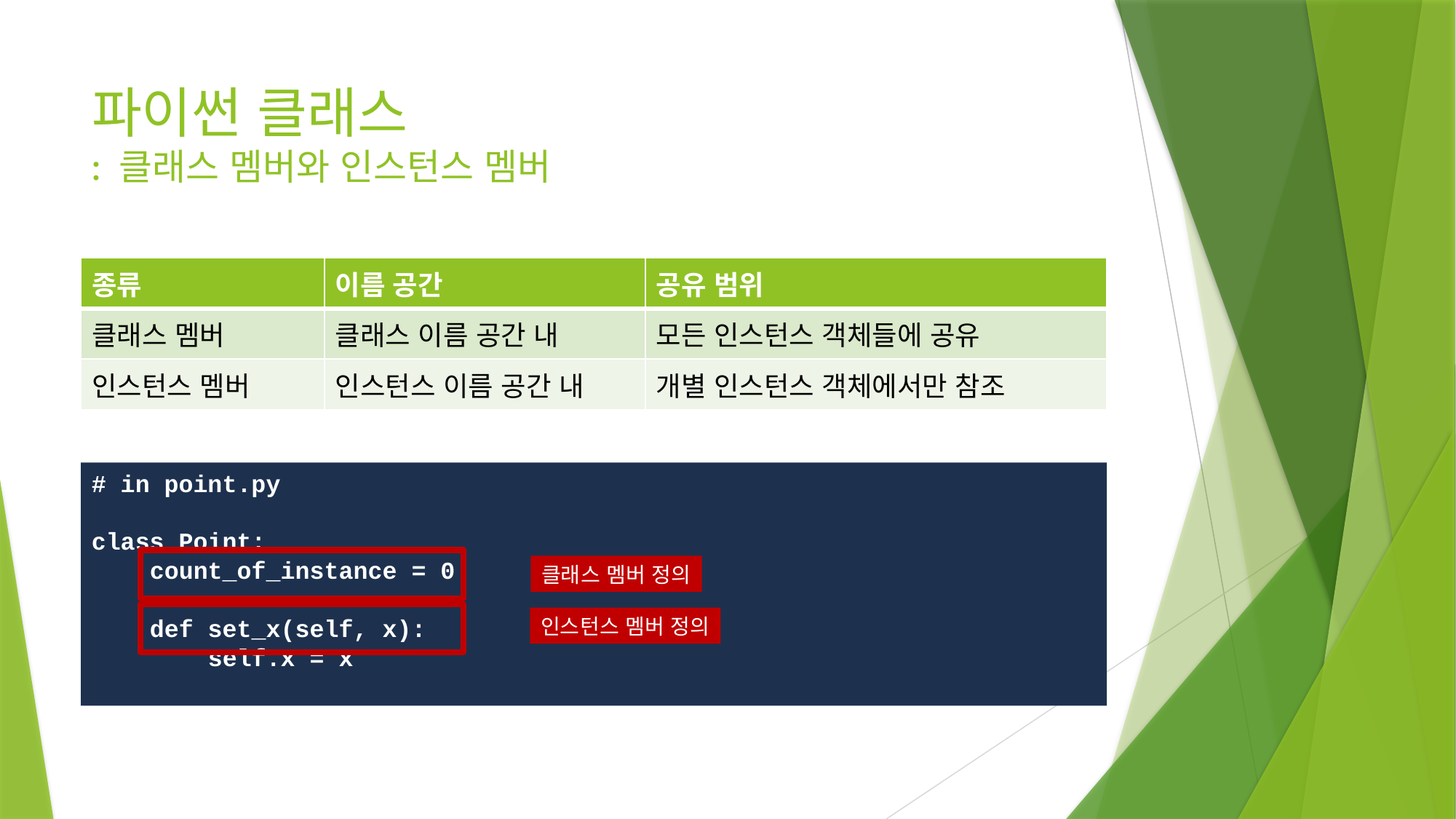

# 파이썬 클래스 : 클래스 멤버와 인스턴스 멤버
| 종류 | 이름 공간 | 공유 범위 |
| --- | --- | --- |
| 클래스 멤버 | 클래스 이름 공간 내 | 모든 인스턴스 객체들에 공유 |
| 인스턴스 멤버 | 인스턴스 이름 공간 내 | 개별 인스턴스 객체에서만 참조 |
# in point.py

class Point:
    count_of_instance = 0

    def set_x(self, x):
        self.x = x

클래스 멤버 정의

인스턴스 멤버 정의